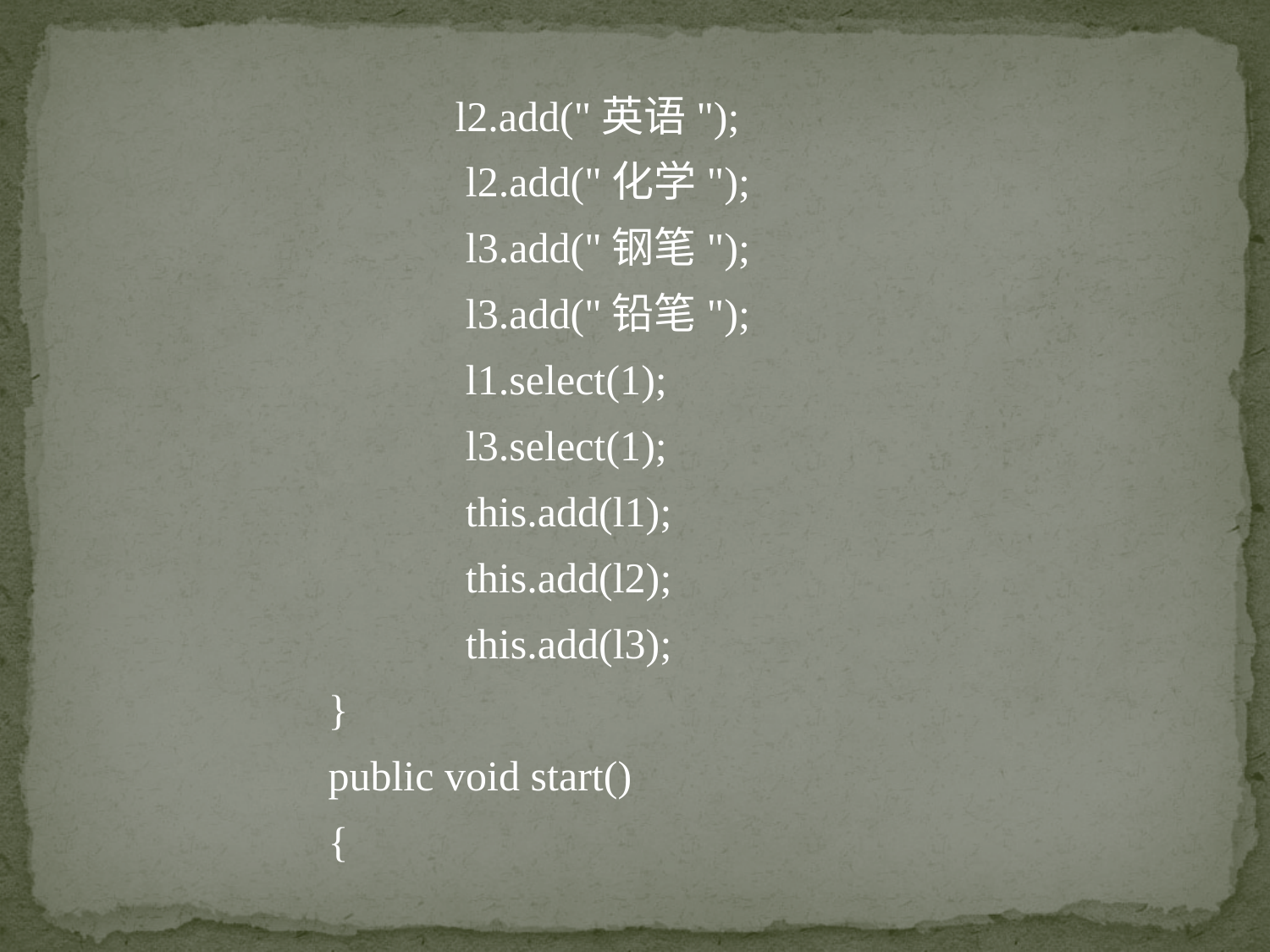

l2.add("英语");
		 l2.add("化学");
		 l3.add("钢笔");
		 l3.add("铅笔");
		 l1.select(1);
		 l3.select(1);
		 this.add(l1);
		 this.add(l2);
		 this.add(l3);
	}
	public void start()
	{